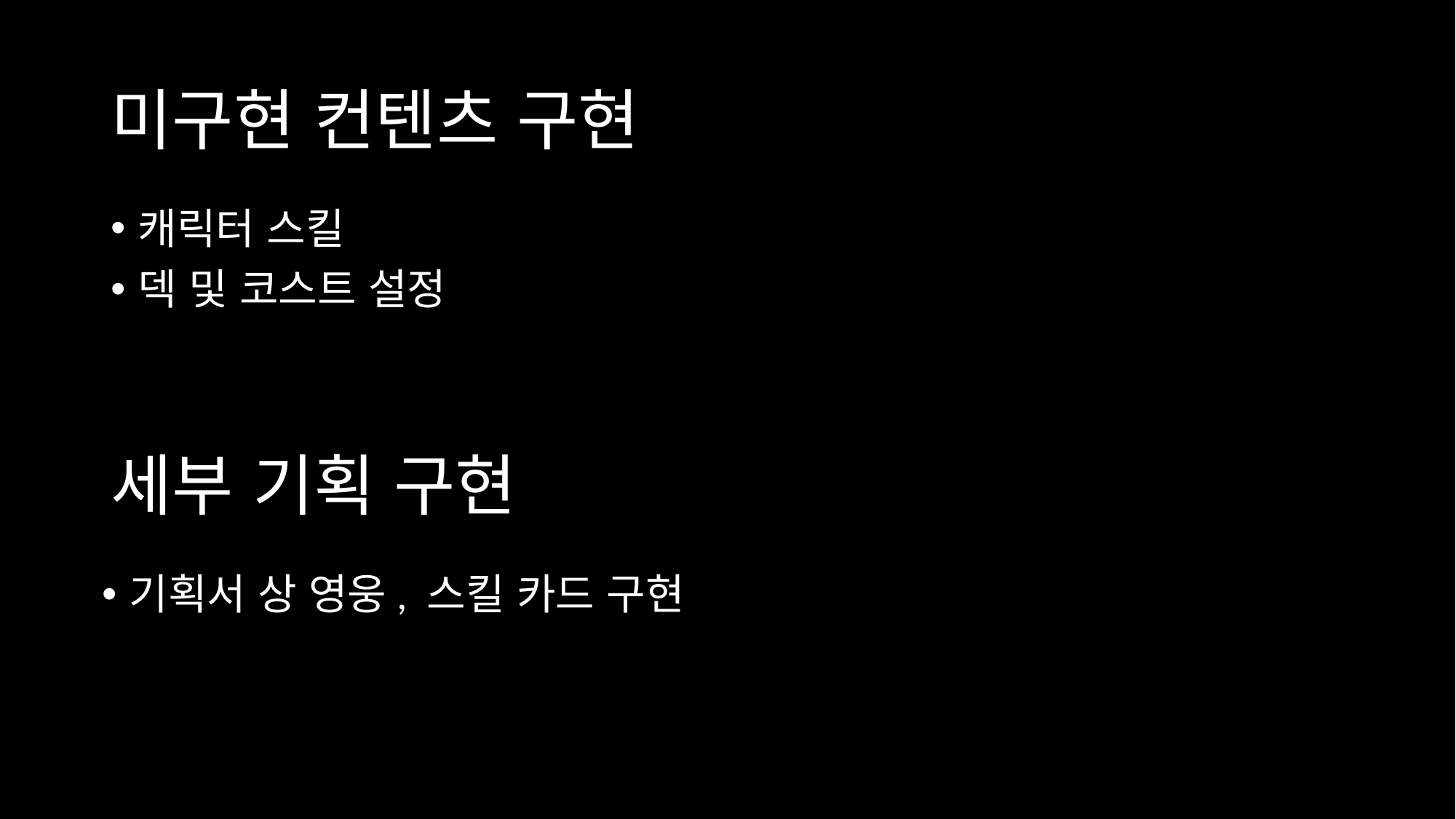

# 미구현 컨텐츠 구현
캐릭터 스킬
덱 및 코스트 설정
세부 기획 구현
기획서 상 영웅, 스킬 카드 구현